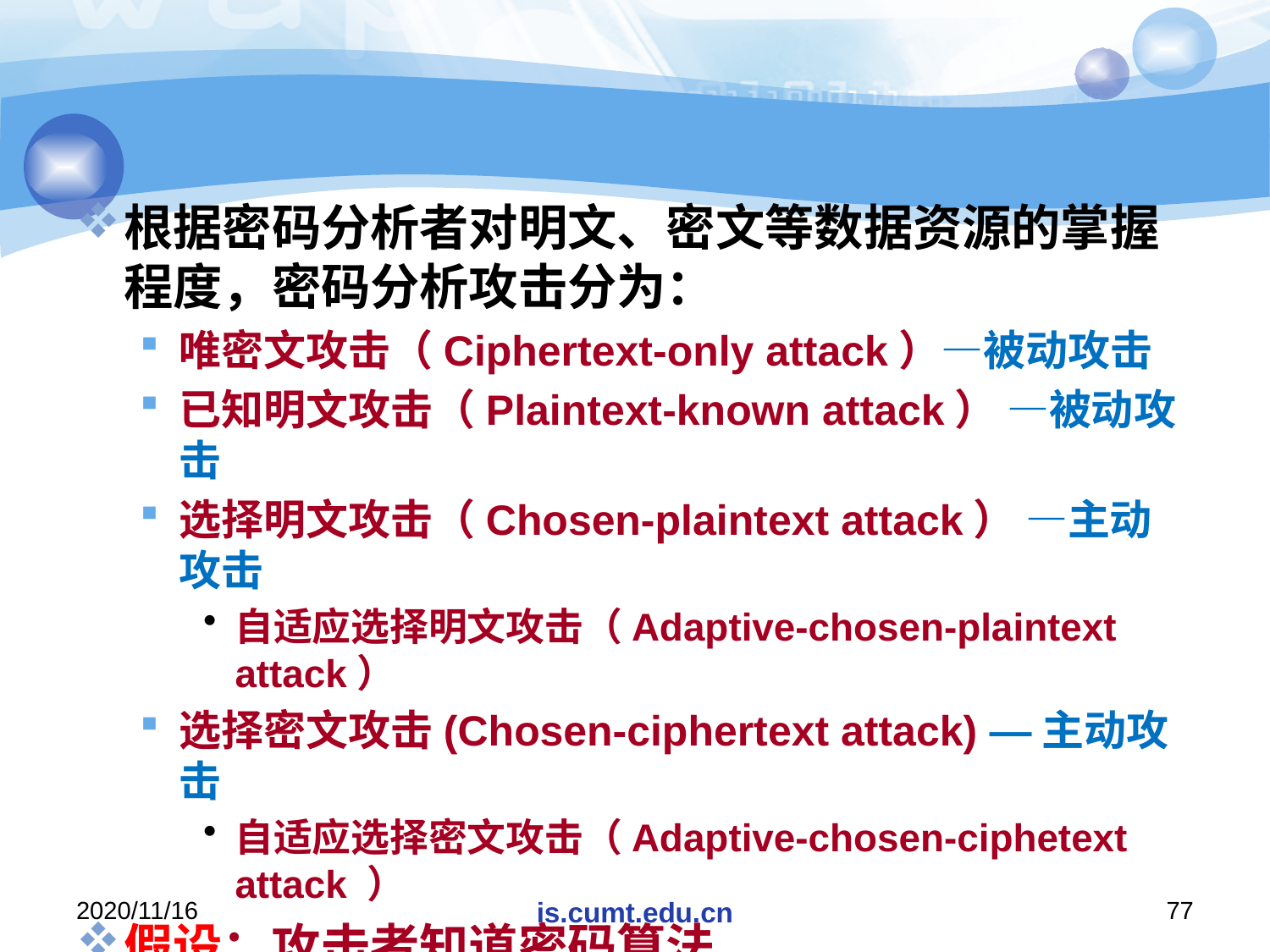

#
根据密码分析者对明文、密文等数据资源的掌握程度，密码分析攻击分为：
唯密文攻击（Ciphertext-only attack）—被动攻击
已知明文攻击（Plaintext-known attack） —被动攻击
选择明文攻击（Chosen-plaintext attack） —主动攻击
自适应选择明文攻击（Adaptive-chosen-plaintext attack）
选择密文攻击(Chosen-ciphertext attack) —主动攻击
自适应选择密文攻击（Adaptive-chosen-ciphetext attack ）
假设：攻击者知道密码算法
2020/11/16
is.cumt.edu.cn
77